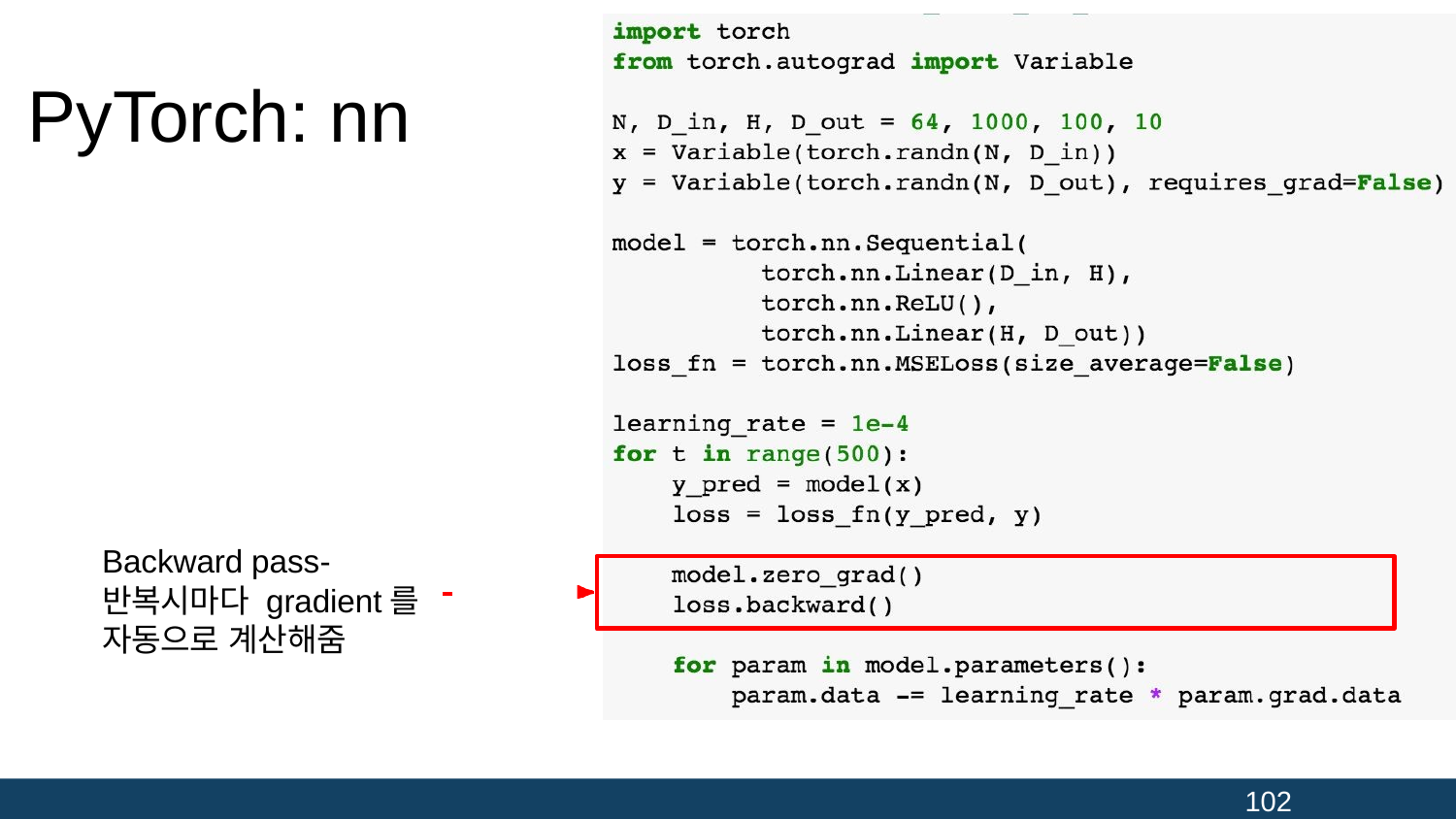

# PyTorch: nn
Backward pass-
반복시마다 gradient를 자동으로 계산해줌